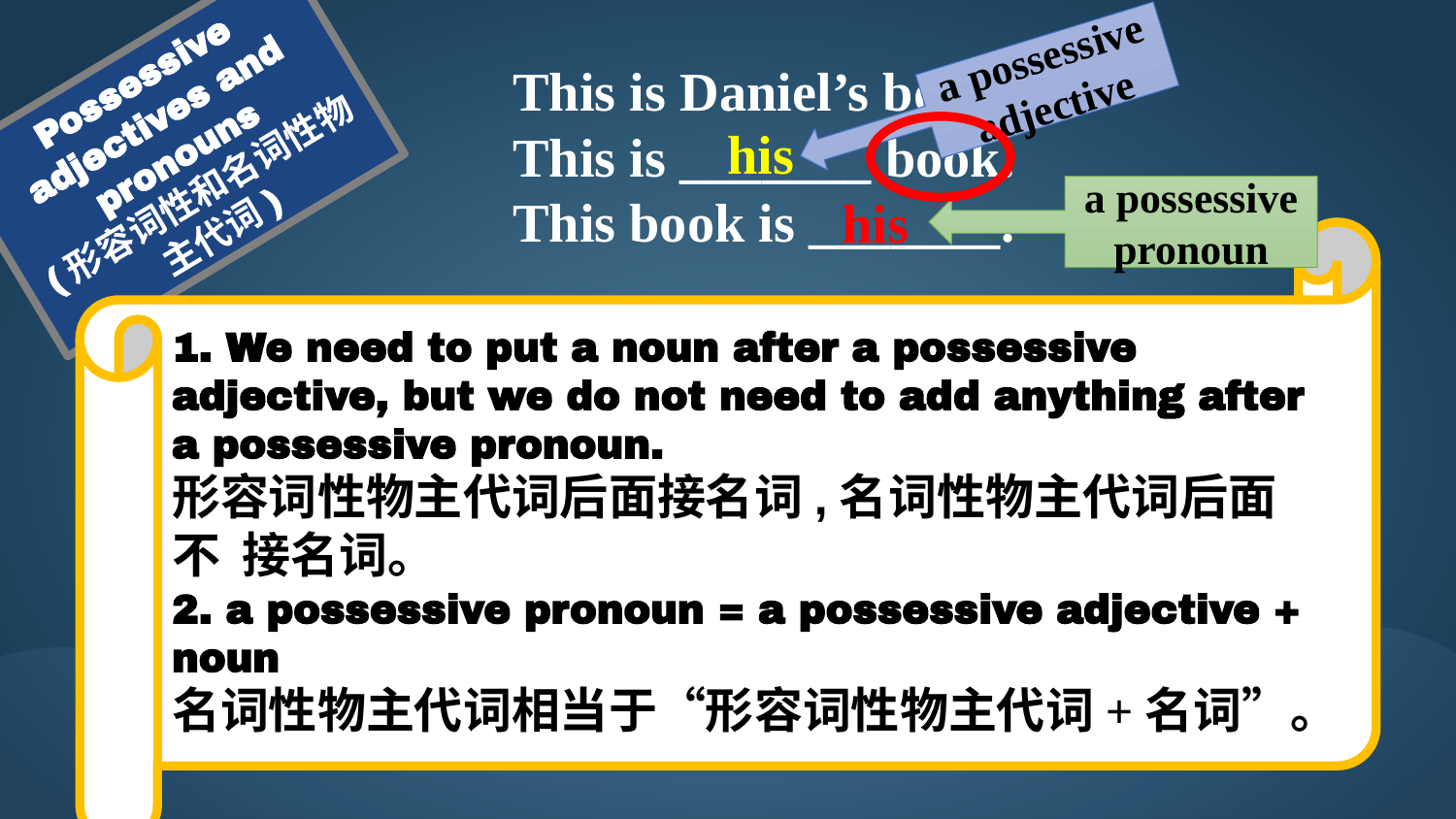

Possessive adjectives and pronouns
(形容词性和名词性物主代词)
This is Daniel’s book.
This is _______ book.
This book is _______.
a possessive adjective
his

a possessive pronoun
his

1. We need to put a noun after a possessive adjective, but we do not need to add anything after a possessive pronoun.
形容词性物主代词后面接名词,名词性物主代词后面不  接名词。
2. a possessive pronoun = a possessive adjective + noun
名词性物主代词相当于“形容词性物主代词+名词”。